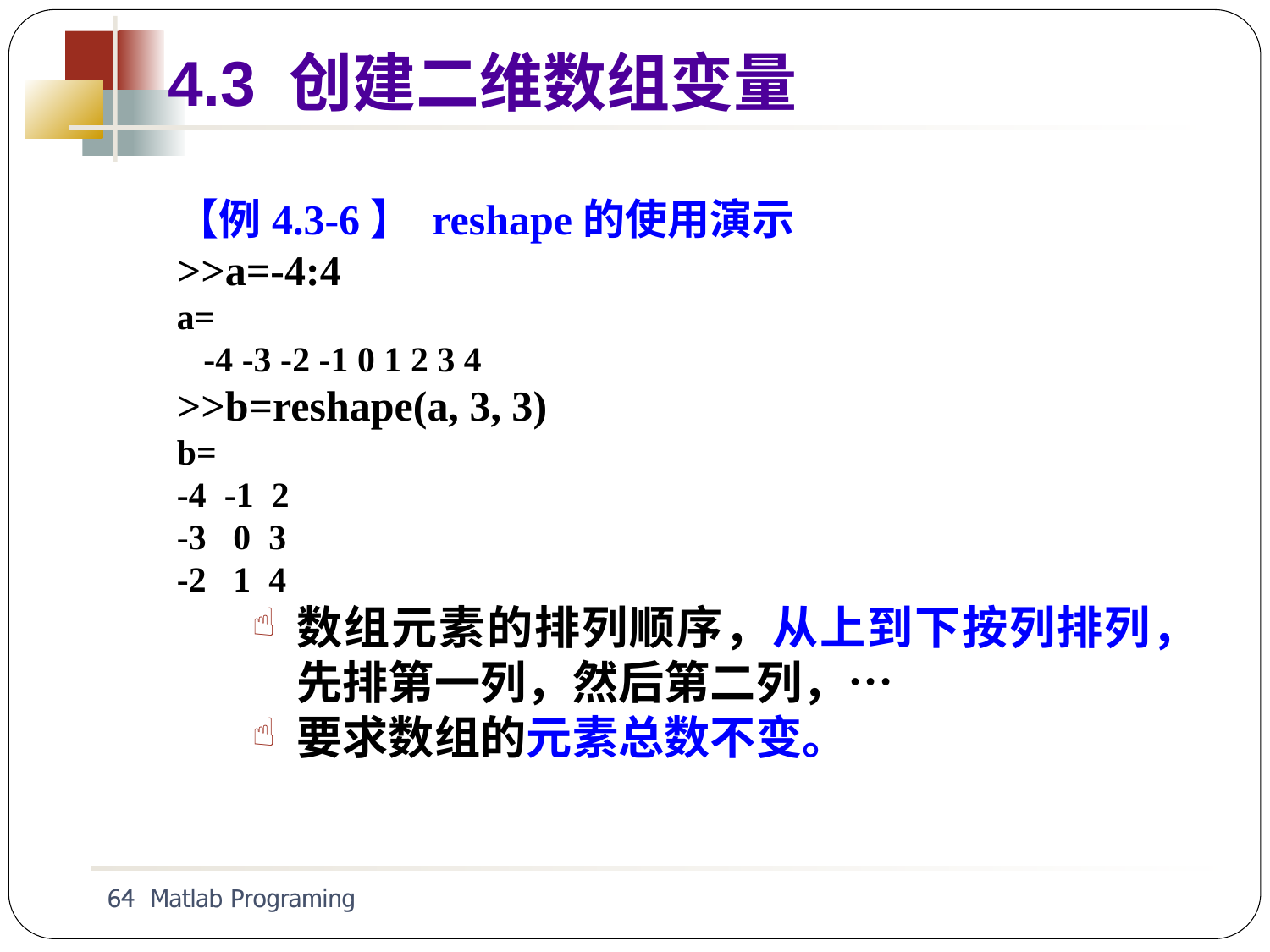

4.3 创建二维数组变量
【例4.3-6】 reshape的使用演示
>>a=-4:4
a=
   -4 -3 -2 -1 0 1 2 3 4
>>b=reshape(a, 3, 3)
b=
-4  -1  2
-3   0  3
-2   1  4
数组元素的排列顺序，从上到下按列排列，先排第一列，然后第二列，…
要求数组的元素总数不变。

64  Matlab Programing